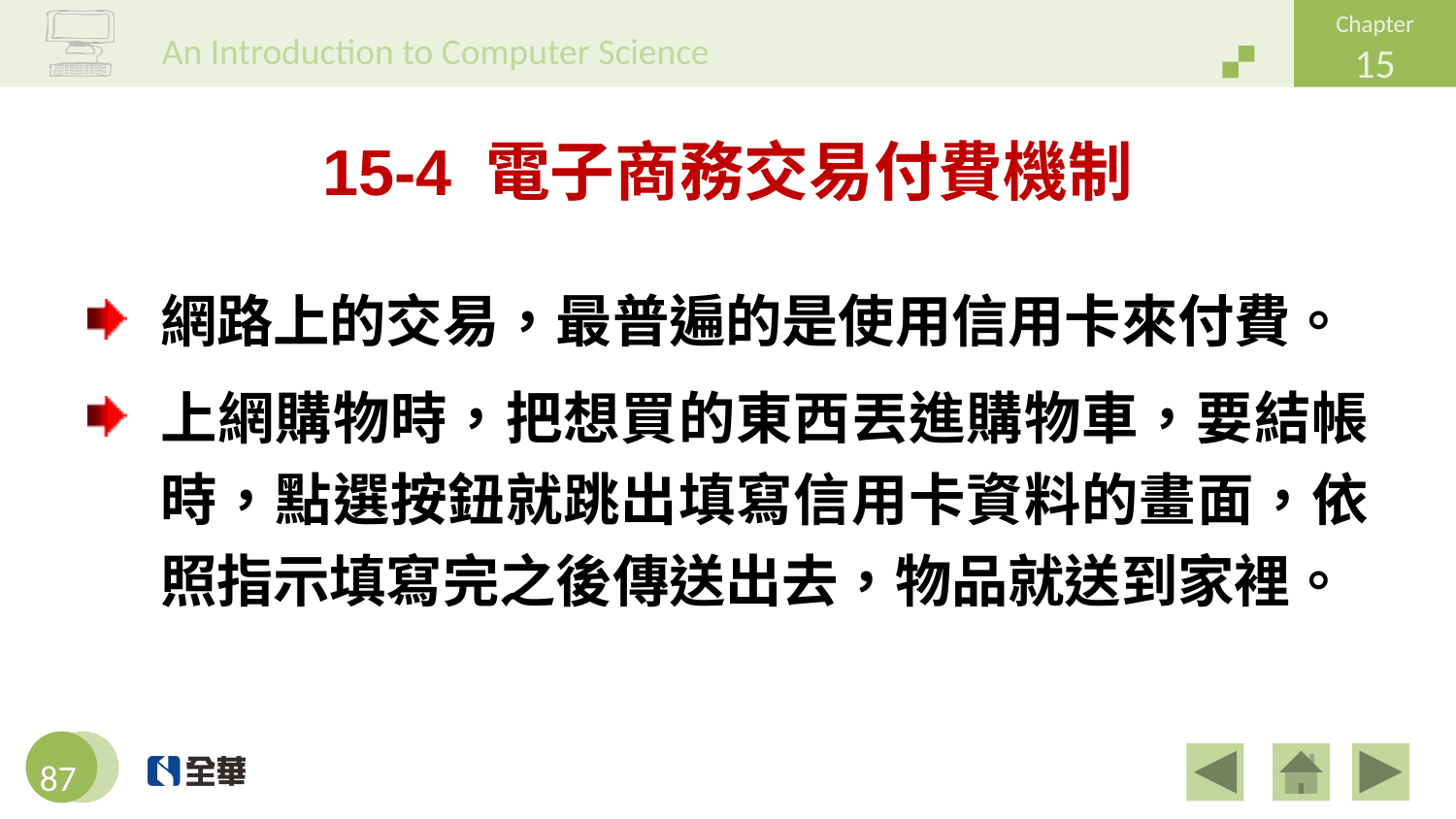

# 15-4 電子商務交易付費機制
網路上的交易，最普遍的是使用信用卡來付費。
上網購物時，把想買的東西丟進購物車，要結帳時，點選按鈕就跳出填寫信用卡資料的畫面，依照指示填寫完之後傳送出去，物品就送到家裡。